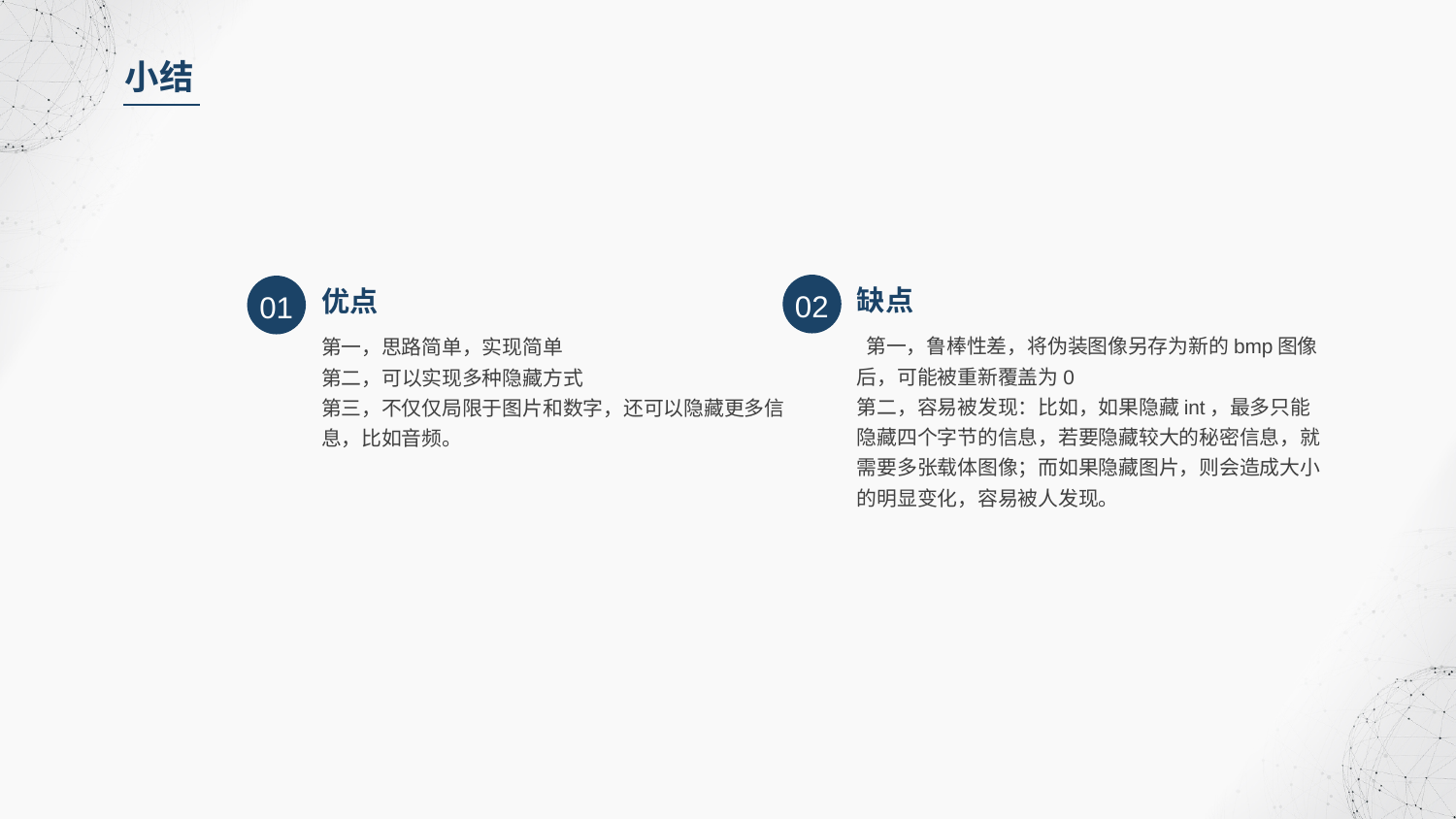

小结

02

01
缺点
优点
 第一，鲁棒性差，将伪装图像另存为新的bmp图像后，可能被重新覆盖为0
第二，容易被发现：比如，如果隐藏int，最多只能隐藏四个字节的信息，若要隐藏较大的秘密信息，就需要多张载体图像；而如果隐藏图片，则会造成大小的明显变化，容易被人发现。
第一，思路简单，实现简单
第二，可以实现多种隐藏方式
第三，不仅仅局限于图片和数字，还可以隐藏更多信息，比如音频。